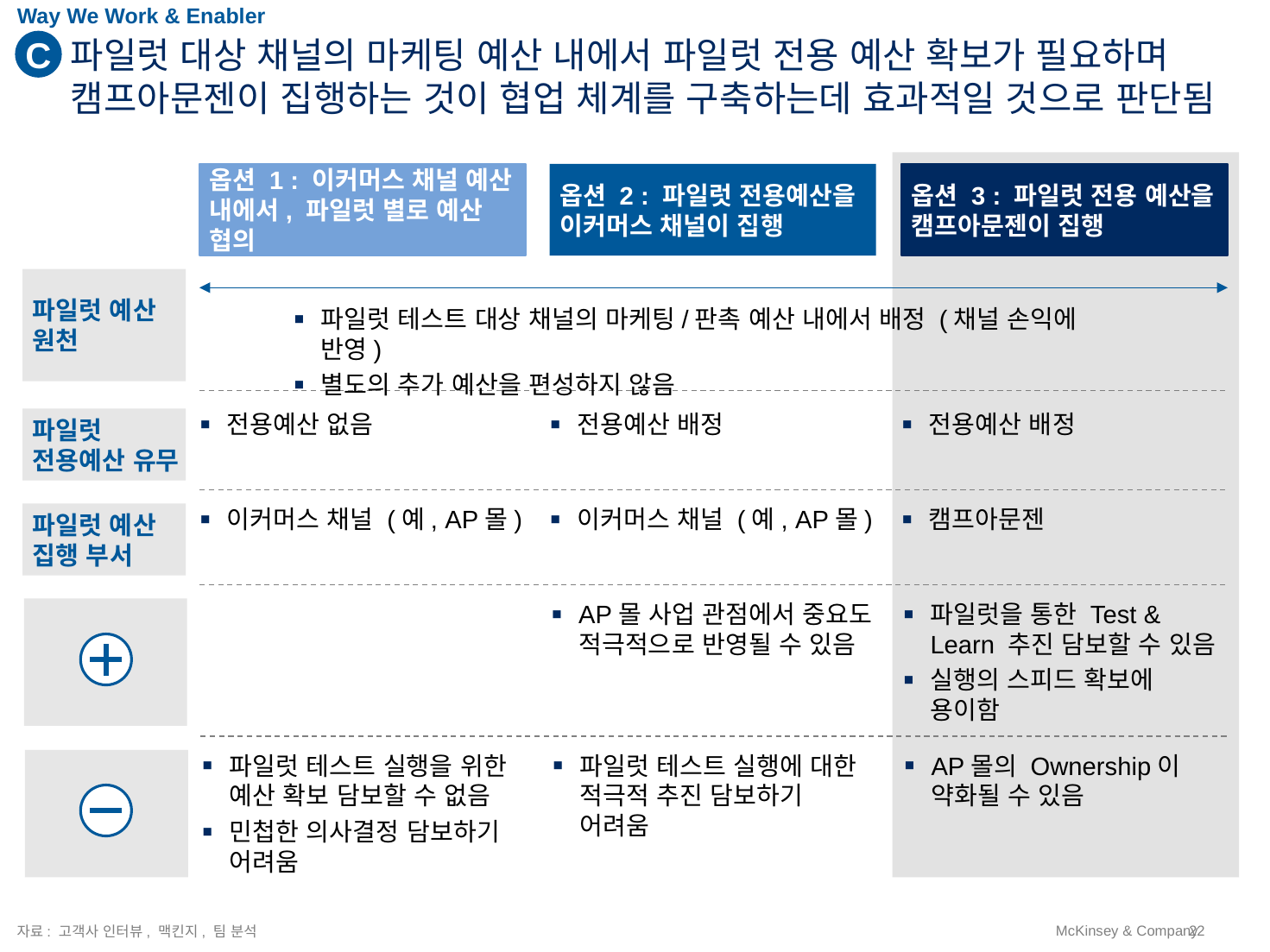

Way We Work & Enabler
C
파일럿 대상 채널의 마케팅 예산 내에서 파일럿 전용 예산 확보가 필요하며 캠프아문젠이 집행하는 것이 협업 체계를 구축하는데 효과적일 것으로 판단됨

옵션 1 : 이커머스 채널 예산 내에서, 파일럿 별로 예산 협의
옵션 2 : 파일럿 전용예산을 이커머스 채널이 집행
옵션 3 : 파일럿 전용 예산을 캠프아문젠이 집행
파일럿 예산 원천
파일럿 테스트 대상 채널의 마케팅/판촉 예산 내에서 배정 (채널 손익에 반영)
별도의 추가 예산을 편성하지 않음
파일럿 전용예산 유무
전용예산 없음
전용예산 배정
전용예산 배정
파일럿 예산 집행 부서
이커머스 채널 (예, AP몰)
이커머스 채널 (예, AP몰)
캠프아문젠

AP몰 사업 관점에서 중요도 적극적으로 반영될 수 있음
파일럿을 통한 Test & Learn 추진 담보할 수 있음
실행의 스피드 확보에 용이함

파일럿 테스트 실행을 위한 예산 확보 담보할 수 없음
민첩한 의사결정 담보하기 어려움
파일럿 테스트 실행에 대한 적극적 추진 담보하기 어려움
AP몰의 Ownership이 약화될 수 있음

자료: 고객사 인터뷰, 맥킨지, 팀 분석